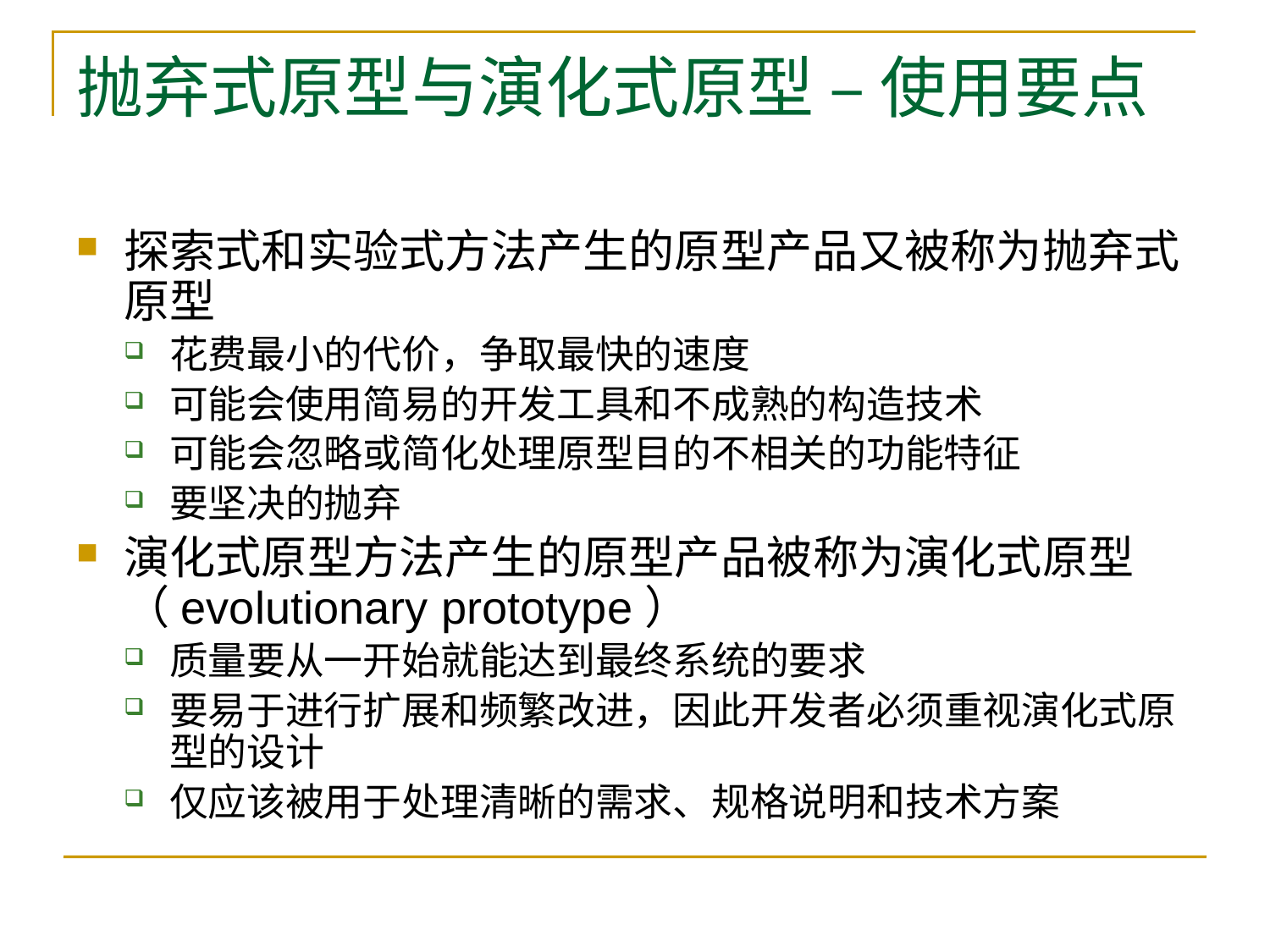

# 抛弃式原型与演化式原型 – 使用要点
探索式和实验式方法产生的原型产品又被称为抛弃式原型
花费最小的代价，争取最快的速度
可能会使用简易的开发工具和不成熟的构造技术
可能会忽略或简化处理原型目的不相关的功能特征
要坚决的抛弃
演化式原型方法产生的原型产品被称为演化式原型（evolutionary prototype）
质量要从一开始就能达到最终系统的要求
要易于进行扩展和频繁改进，因此开发者必须重视演化式原型的设计
仅应该被用于处理清晰的需求、规格说明和技术方案